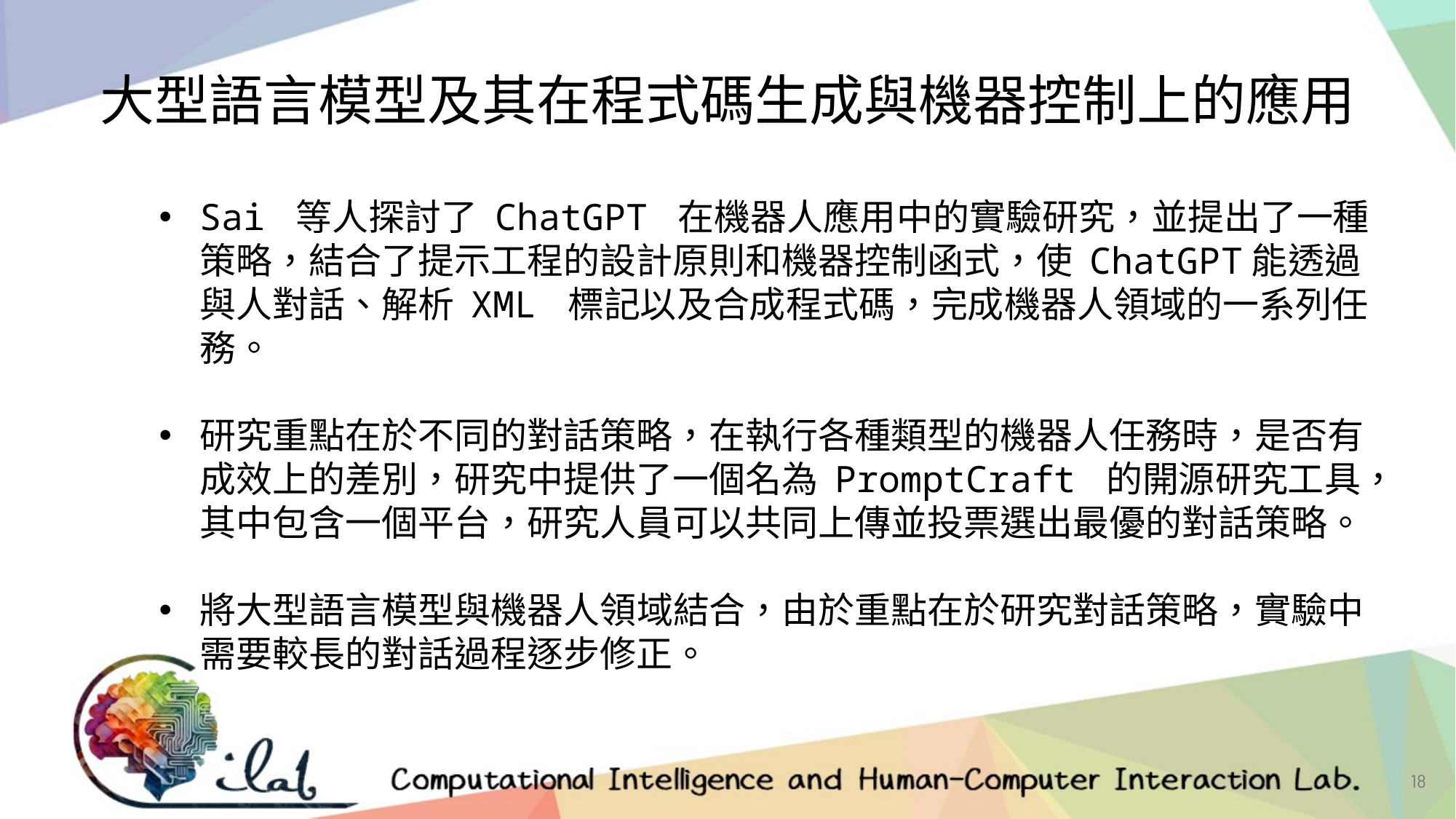

大型語言模型及其在程式碼生成與機器控制上的應用
Sai 等人探討了 ChatGPT 在機器人應用中的實驗研究，並提出了一種策略，結合了提示工程的設計原則和機器控制函式，使 ChatGPT能透過與人對話、解析 XML 標記以及合成程式碼，完成機器人領域的一系列任務。

研究重點在於不同的對話策略，在執行各種類型的機器人任務時，是否有成效上的差別，研究中提供了一個名為 PromptCraft 的開源研究工具，其中包含一個平台，研究人員可以共同上傳並投票選出最優的對話策略。

將大型語言模型與機器人領域結合，由於重點在於研究對話策略，實驗中需要較長的對話過程逐步修正。
18